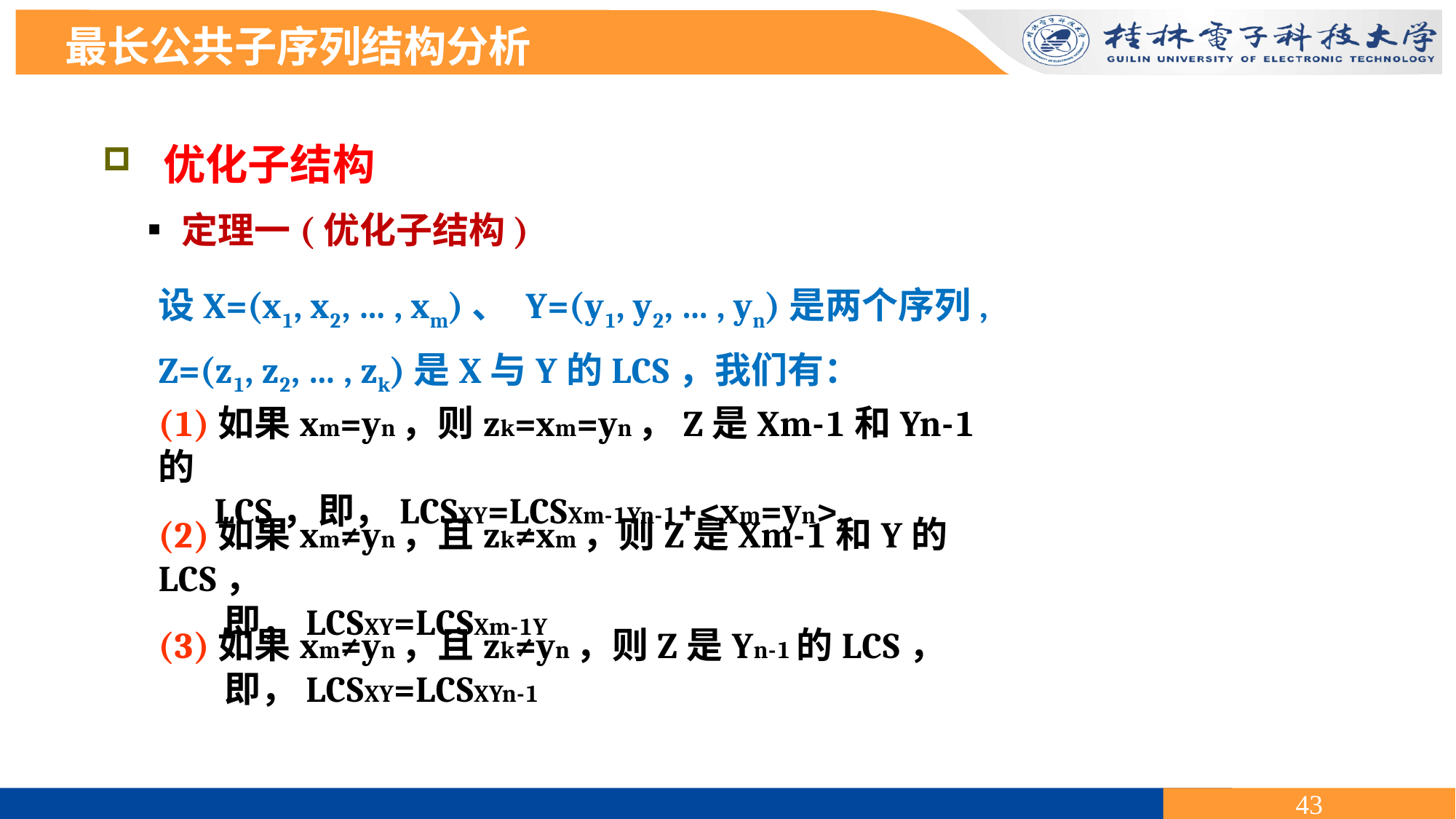

最长公共子序列结构分析
 优化子结构
▪定理一(优化子结构)
设X=(x1, x2, … , xm)、 Y=(y1, y2, … , yn)是两个序列,
Z=(z1, z2, … , zk)是X与Y的LCS，我们有：
(1)如果xm=yn，则zk=xm=yn，Z是Xm-1和Yn-1的
       LCS，即，LCSXY=LCSXm-1Yn-1+<xm=yn>,
(2)如果xm≠yn，且zk≠xm，则Z是Xm-1和Y的LCS，
       即，LCSXY=LCSXm-1Y
(3)如果xm≠yn，且zk≠yn，则Z是Yn-1的LCS，
       即，LCSXY=LCSXYn-1